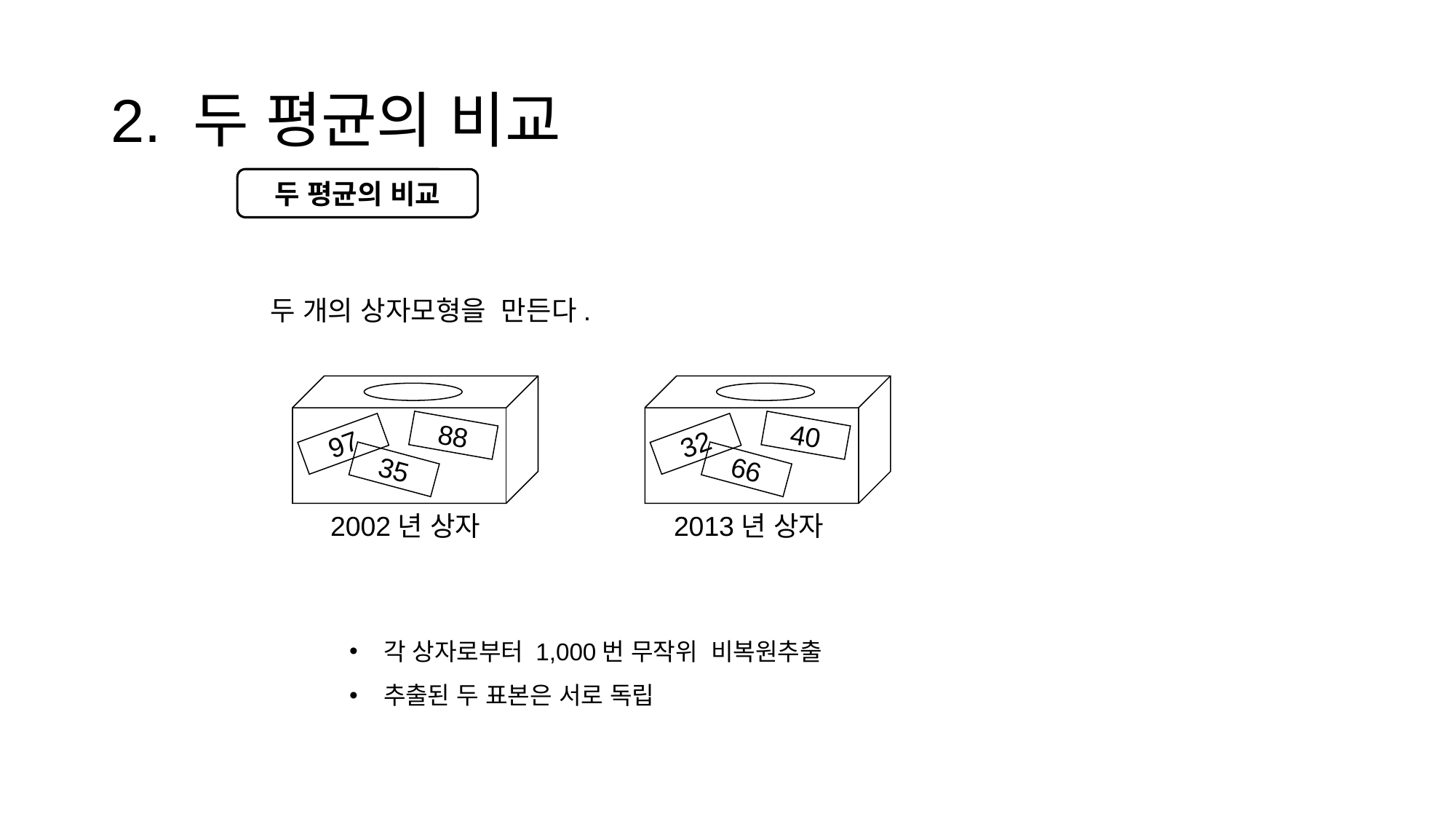

# 2. 두 평균의 비교
두 평균의 비교
두 개의 상자모형을  만든다.

88
97
35
2002년 상자

40
32
66
2013년 상자
각 상자로부터 1,000번 무작위  비복원추출
추출된 두 표본은 서로 독립